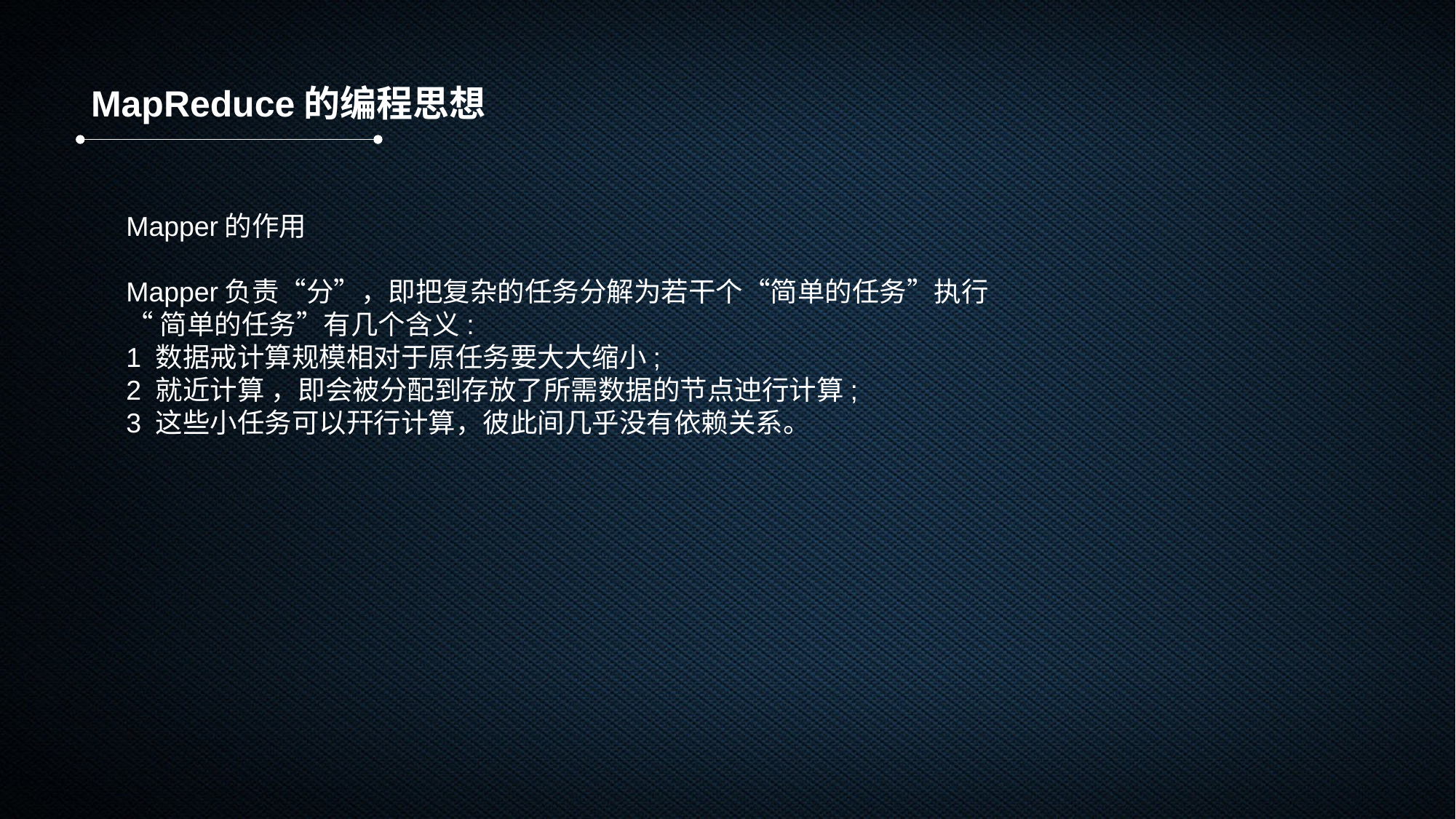

MapReduce的编程思想
Mapper的作用

Mapper负责“分”，即把复杂的任务分解为若干个“简单的任务”执行
“简单的任务”有几个含义:
1 数据戒计算规模相对于原任务要大大缩小;
2 就近计算 ，即会被分配到存放了所需数据的节点迚行计算;
3 这些小任务可以幵行计算，彼此间几乎没有依赖关系。